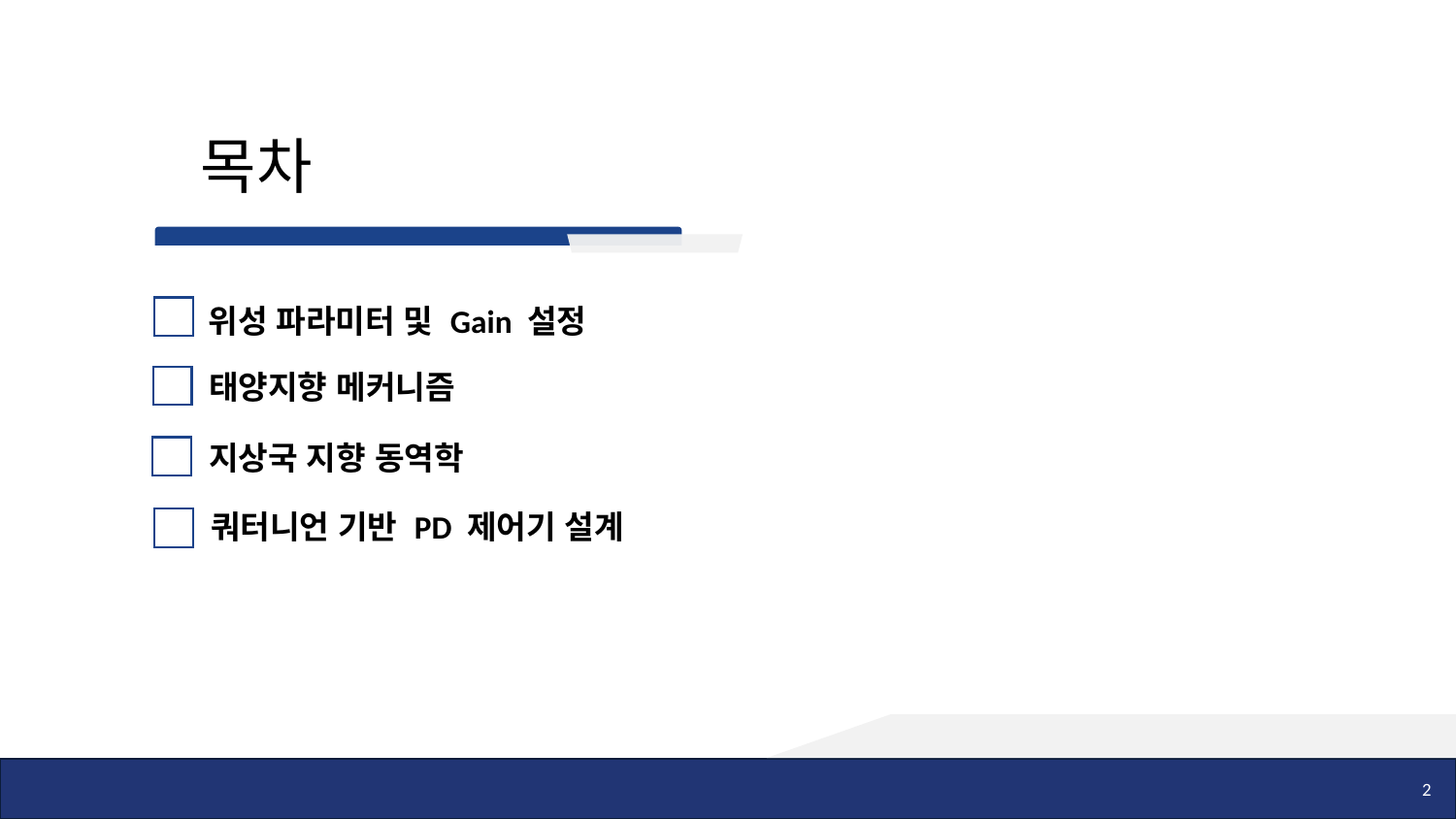

목차

위성 파라미터 및 Gain 설정

태양지향 메커니즘

지상국 지향 동역학

쿼터니언 기반 PD 제어기 설계

2